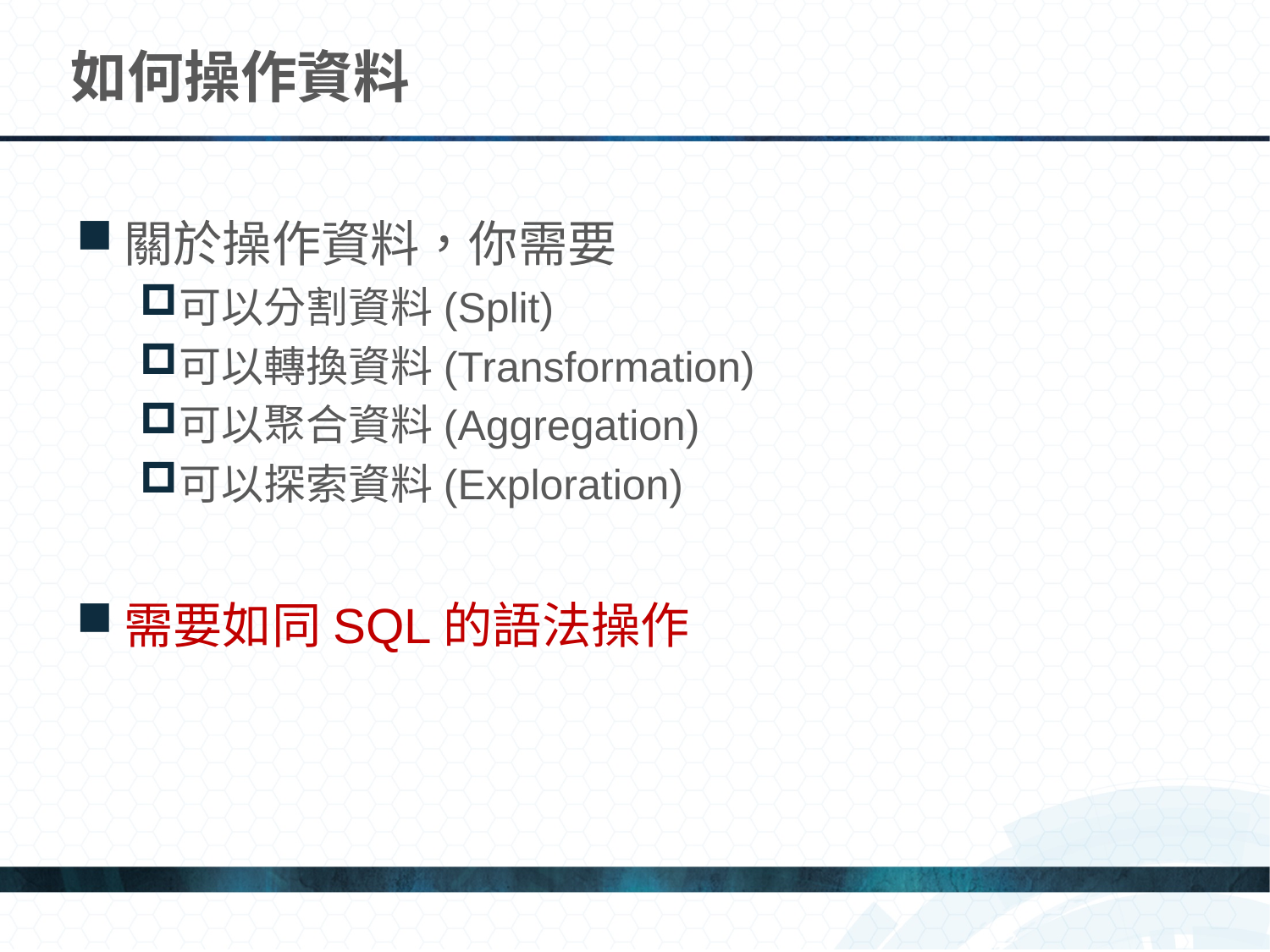

# 如何操作資料
關於操作資料，你需要
可以分割資料(Split)
可以轉換資料(Transformation)
可以聚合資料(Aggregation)
可以探索資料(Exploration)

需要如同SQL的語法操作